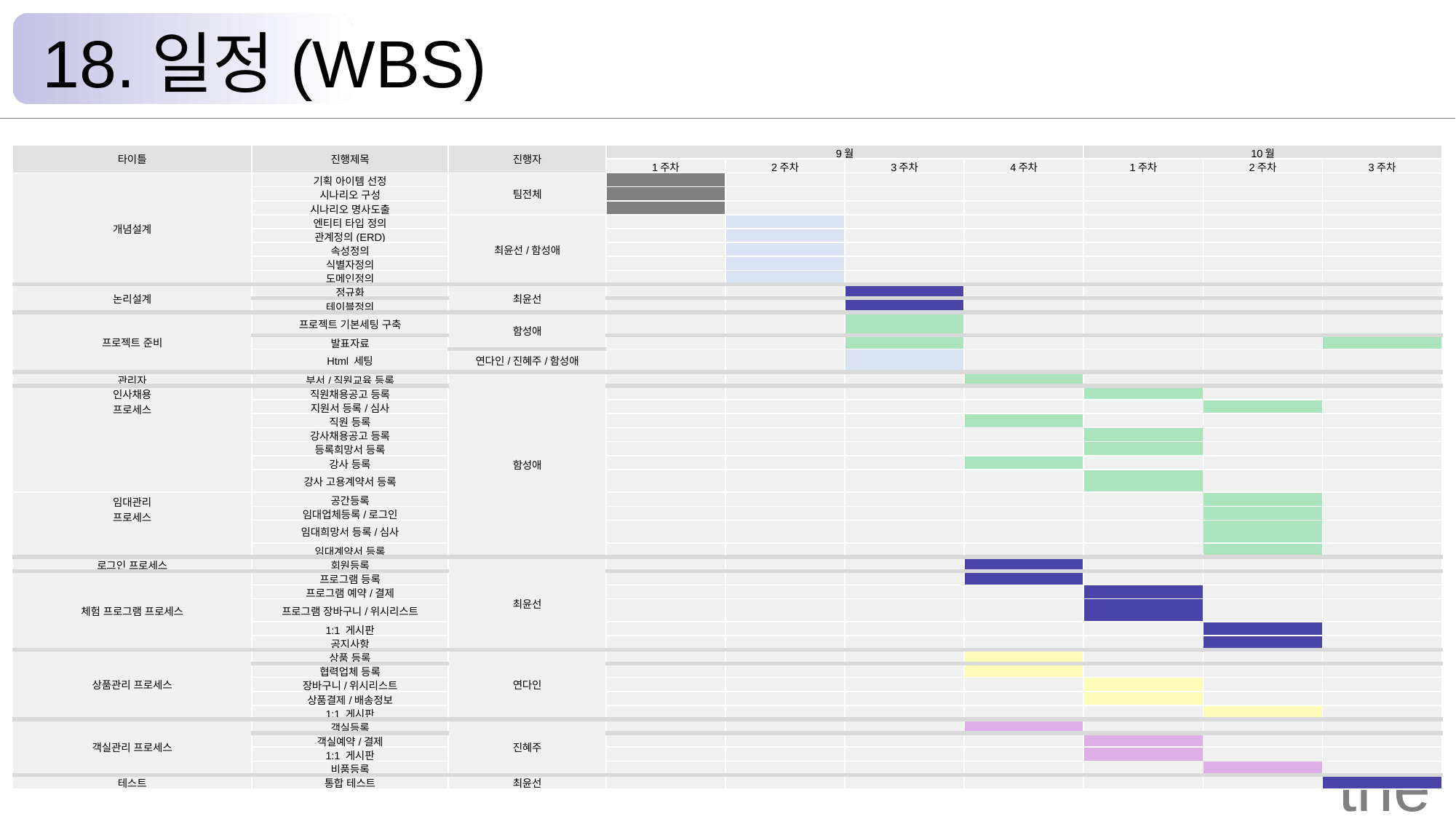

18.일정(WBS)

| 타이틀 | 진행제목 | 진행자 | 9월 |  |  |  | 10월 |  |  |
| --- | --- | --- | --- | --- | --- | --- | --- | --- | --- |
|  |  |  | 1주차 | 2주차 | 3주차 | 4주차 | 1주차 | 2주차 | 3주차 |
| 개념설계 | 기획 아이템 선정 | 팀전체 |  |  |  |  |  |  |  |
|  | 시나리오 구성 |  |  |  |  |  |  |  |  |
|  | 시나리오 명사도출 |  |  |  |  |  |  |  |  |
|  | 엔티티 타입 정의 | 최윤선/함성애 |  |  |  |  |  |  |  |
|  | 관계정의(ERD) |  |  |  |  |  |  |  |  |
|  | 속성정의 |  |  |  |  |  |  |  |  |
|  | 식별자정의 |  |  |  |  |  |  |  |  |
|  | 도메인정의 |  |  |  |  |  |  |  |  |
| 논리설계 | 정규화 | 최윤선 |  |  |  |  |  |  |  |
|  | 테이블정의 |  |  |  |  |  |  |  |  |
| 프로젝트 준비 | 프로젝트 기본세팅 구축 | 함성애 |  |  |  |  |  |  |  |
|  | 발표자료 |  |  |  |  |  |  |  |  |
|  | Html 세팅 | 연다인/진혜주/함성애 |  |  |  |  |  |  |  |
| 관리자 | 부서/직원교육 등록 | 함성애 |  |  |  |  |  |  |  |
| 인사채용 프로세스 | 직원채용공고 등록 |  |  |  |  |  |  |  |  |
|  | 지원서 등록/심사 |  |  |  |  |  |  |  |  |
|  | 직원 등록 |  |  |  |  |  |  |  |  |
|  | 강사채용공고 등록 |  |  |  |  |  |  |  |  |
|  | 등록희망서 등록 |  |  |  |  |  |  |  |  |
|  | 강사 등록 |  |  |  |  |  |  |  |  |
|  | 강사 고용계약서 등록 |  |  |  |  |  |  |  |  |
| 임대관리 프로세스 | 공간등록 |  |  |  |  |  |  |  |  |
|  | 임대업체등록/로그인 |  |  |  |  |  |  |  |  |
|  | 임대희망서 등록/심사 |  |  |  |  |  |  |  |  |
|  | 임대계약서 등록 |  |  |  |  |  |  |  |  |
| 로그인 프로세스 | 회원등록 | 최윤선 |  |  |  |  |  |  |  |
| 체험 프로그램 프로세스 | 프로그램 등록 |  |  |  |  |  |  |  |  |
|  | 프로그램 예약/결제 |  |  |  |  |  |  |  |  |
|  | 프로그램 장바구니/위시리스트 |  |  |  |  |  |  |  |  |
|  | 1:1 게시판 |  |  |  |  |  |  |  |  |
|  | 공지사항 |  |  |  |  |  |  |  |  |
| 상품관리 프로세스 | 상품 등록 | 연다인 |  |  |  |  |  |  |  |
|  | 협력업체 등록 |  |  |  |  |  |  |  |  |
|  | 장바구니/위시리스트 |  |  |  |  |  |  |  |  |
|  | 상품결제/배송정보 |  |  |  |  |  |  |  |  |
|  | 1:1 게시판 |  |  |  |  |  |  |  |  |
| 객실관리 프로세스 | 객실등록 | 진혜주 |  |  |  |  |  |  |  |
|  | 객실예약/결제 |  |  |  |  |  |  |  |  |
|  | 1:1 게시판 |  |  |  |  |  |  |  |  |
|  | 비품등록 |  |  |  |  |  |  |  |  |
| 테스트 | 통합 테스트 | 최윤선 |  |  |  |  |  |  |  |
the Palace